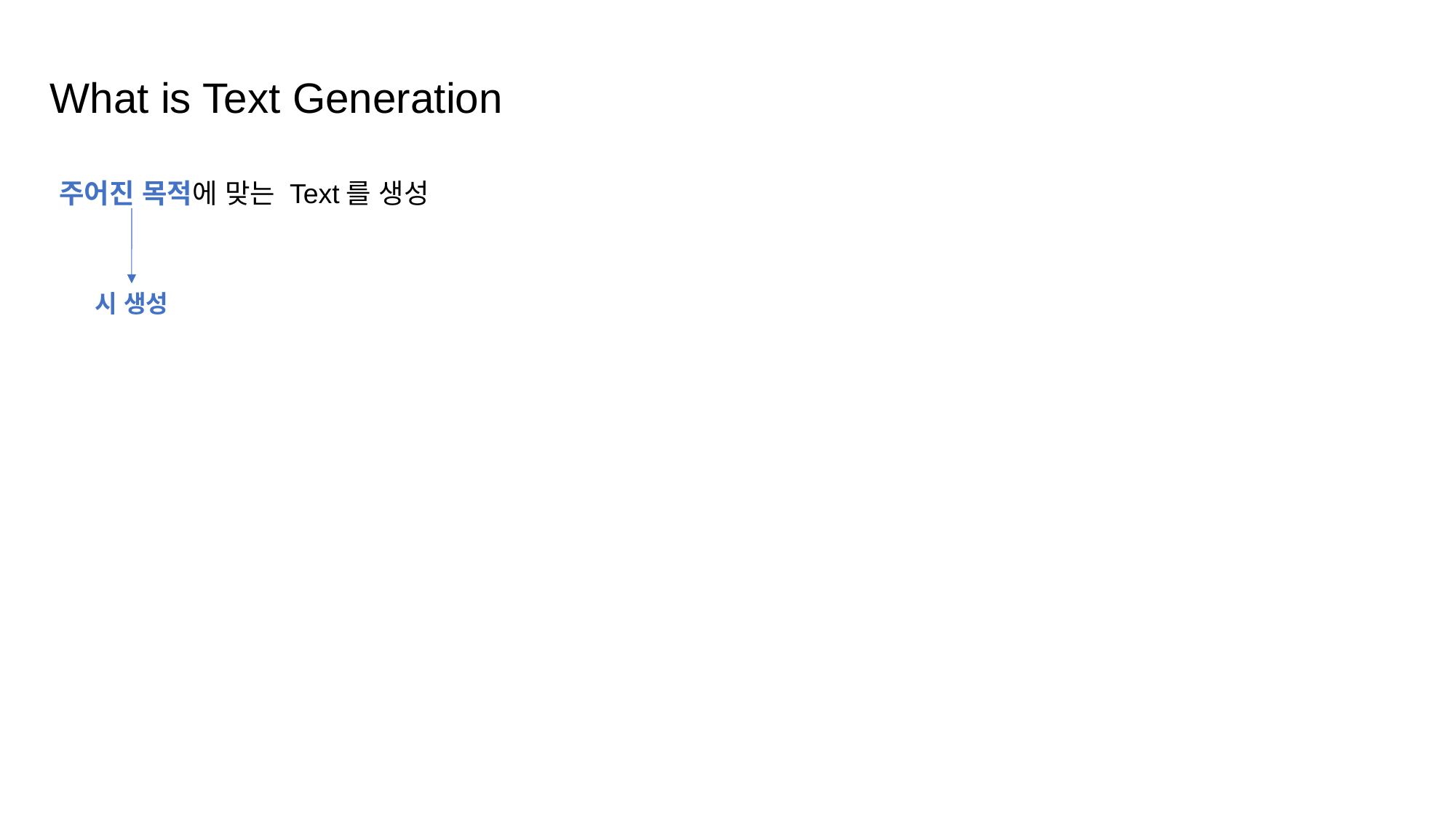

What is Text Generation
주어진 목적에 맞는 Text를 생성
시 생성